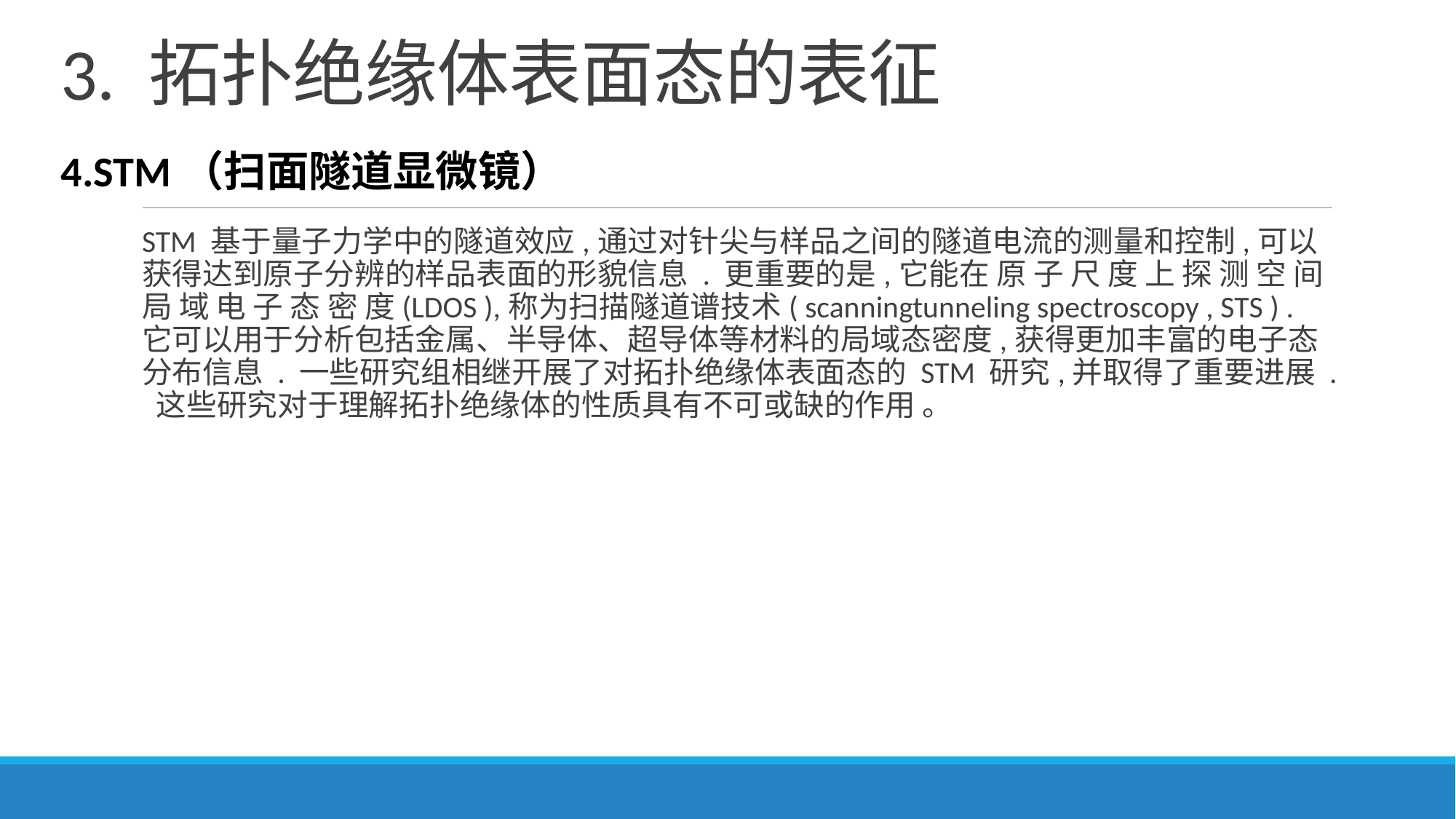

# 3. 拓扑绝缘体表面态的表征
4.STM（扫面隧道显微镜）
STM 基于量子力学中的隧道效应,通过对针尖与样品之间的隧道电流的测量和控制,可以获得达到原子分辨的样品表面的形貌信息 . 更重要的是,它能在 原 子 尺 度 上 探 测 空 间 局 域 电 子 态 密 度(LDOS ),称为扫描隧道谱技术( scanningtunneling spectroscopy , STS ) .它可以用于分析包括金属、半导体、超导体等材料的局域态密度,获得更加丰富的电子态分布信息 . 一些研究组相继开展了对拓扑绝缘体表面态的 STM 研究,并取得了重要进展 . 这些研究对于理解拓扑绝缘体的性质具有不可或缺的作用 。